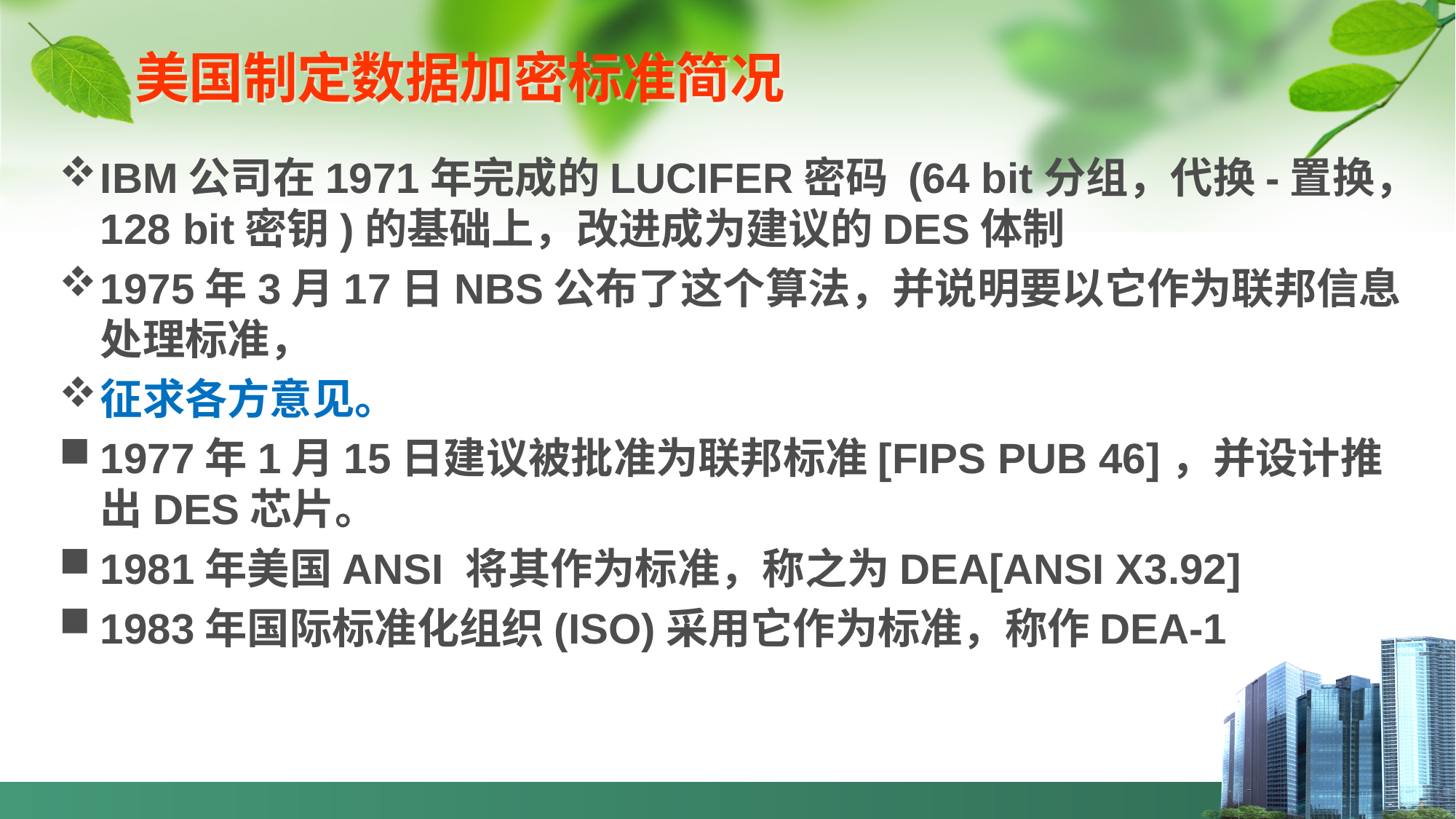

# 美国制定数据加密标准简况
IBM公司在1971年完成的LUCIFER密码 (64 bit分组，代换-置换，128 bit密钥)的基础上，改进成为建议的DES体制
1975年3月17日NBS公布了这个算法，并说明要以它作为联邦信息处理标准，
征求各方意见。
1977年1月15日建议被批准为联邦标准[FIPS PUB 46]，并设计推出DES芯片。
1981年美国ANSI 将其作为标准，称之为DEA[ANSI X3.92]
1983年国际标准化组织(ISO)采用它作为标准，称作DEA-1